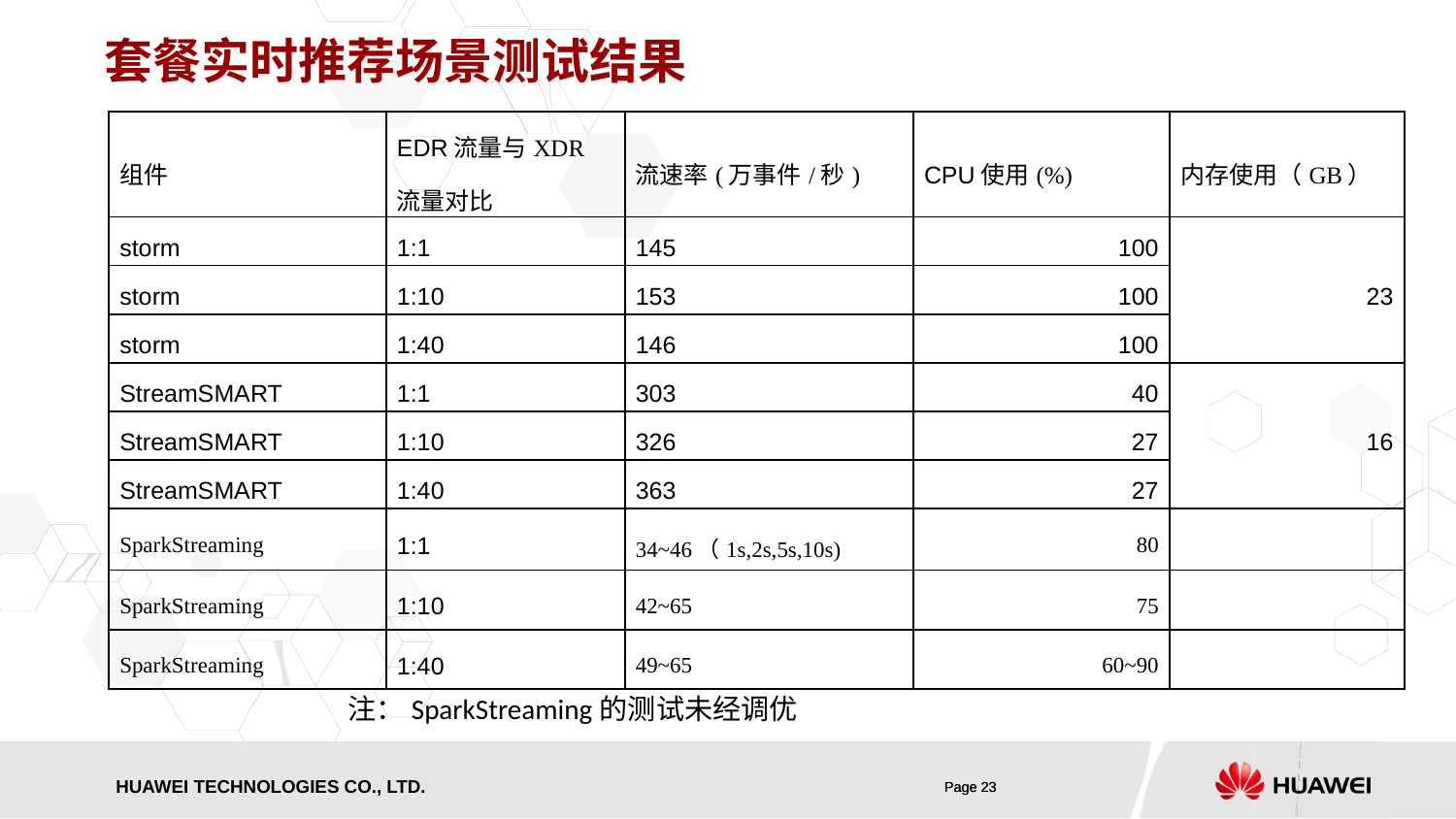

# 套餐实时推荐场景测试结果
| 组件 | EDR流量与XDR流量对比 | 流速率(万事件/秒) | CPU使用(%) | 内存使用（GB） |
| --- | --- | --- | --- | --- |
| storm | 1:1 | 145 | 100 | 23 |
| storm | 1:10 | 153 | 100 |  |
| storm | 1:40 | 146 | 100 |  |
| StreamSMART | 1:1 | 303 | 40 | 16 |
| StreamSMART | 1:10 | 326 | 27 |  |
| StreamSMART | 1:40 | 363 | 27 |  |
| SparkStreaming | 1:1 | 34~46（1s,2s,5s,10s) | 80 |  |
| SparkStreaming | 1:10 | 42~65 | 75 |  |
| SparkStreaming | 1:40 | 49~65 | 60~90 |  |
注：SparkStreaming的测试未经调优

Page 23